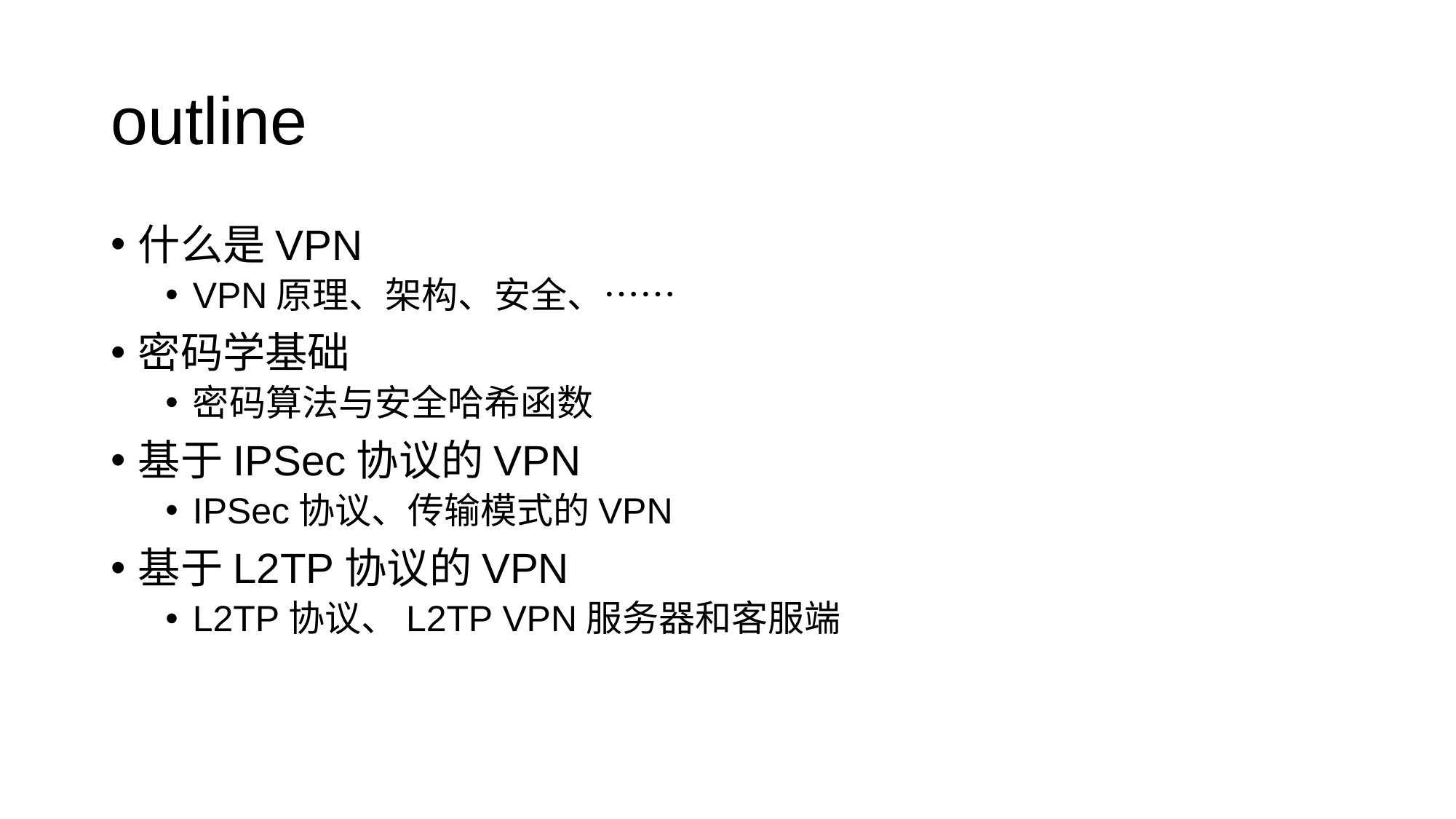

# outline
什么是VPN
VPN原理、架构、安全、……
密码学基础
密码算法与安全哈希函数
基于IPSec协议的VPN
IPSec协议、传输模式的VPN
基于L2TP协议的VPN
L2TP协议、L2TP VPN服务器和客服端